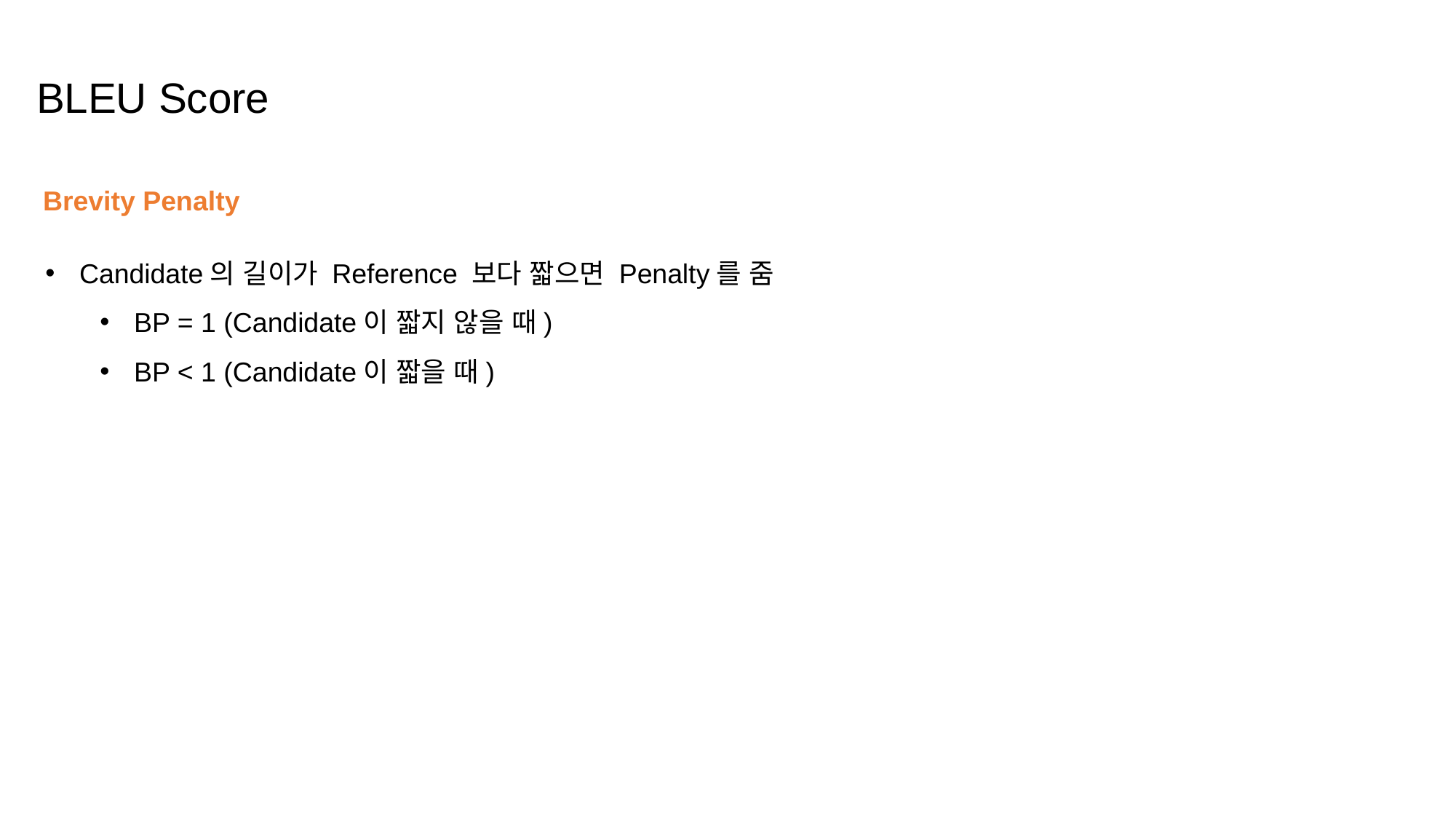

BLEU Score
Brevity Penalty
Candidate의 길이가 Reference 보다 짧으면 Penalty를 줌
BP = 1 (Candidate이 짧지 않을 때)
BP < 1 (Candidate이 짧을 때)